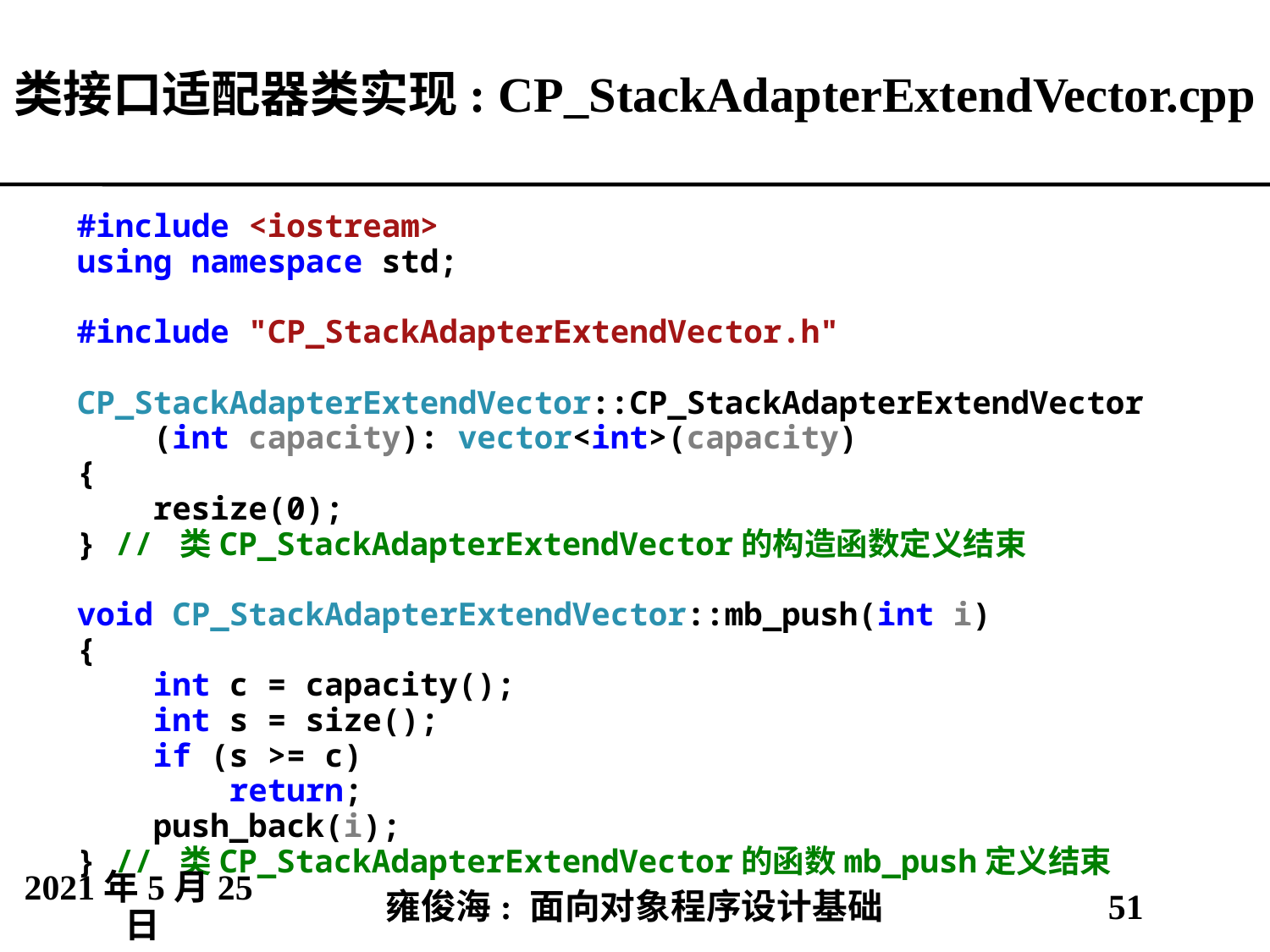

# 类接口适配器类实现: CP_StackAdapterExtendVector.cpp

#include <iostream>
using namespace std;

#include "CP_StackAdapterExtendVector.h"

CP_StackAdapterExtendVector::CP_StackAdapterExtendVector
    (int capacity): vector<int>(capacity)
{
    resize(0);
} // 类CP_StackAdapterExtendVector的构造函数定义结束

void CP_StackAdapterExtendVector::mb_push(int i)
{
    int c = capacity();
    int s = size();
    if (s >= c)
        return;
    push_back(i);
} // 类CP_StackAdapterExtendVector的函数mb_push定义结束
2021年5月25日
雍俊海: 面向对象程序设计基础
51